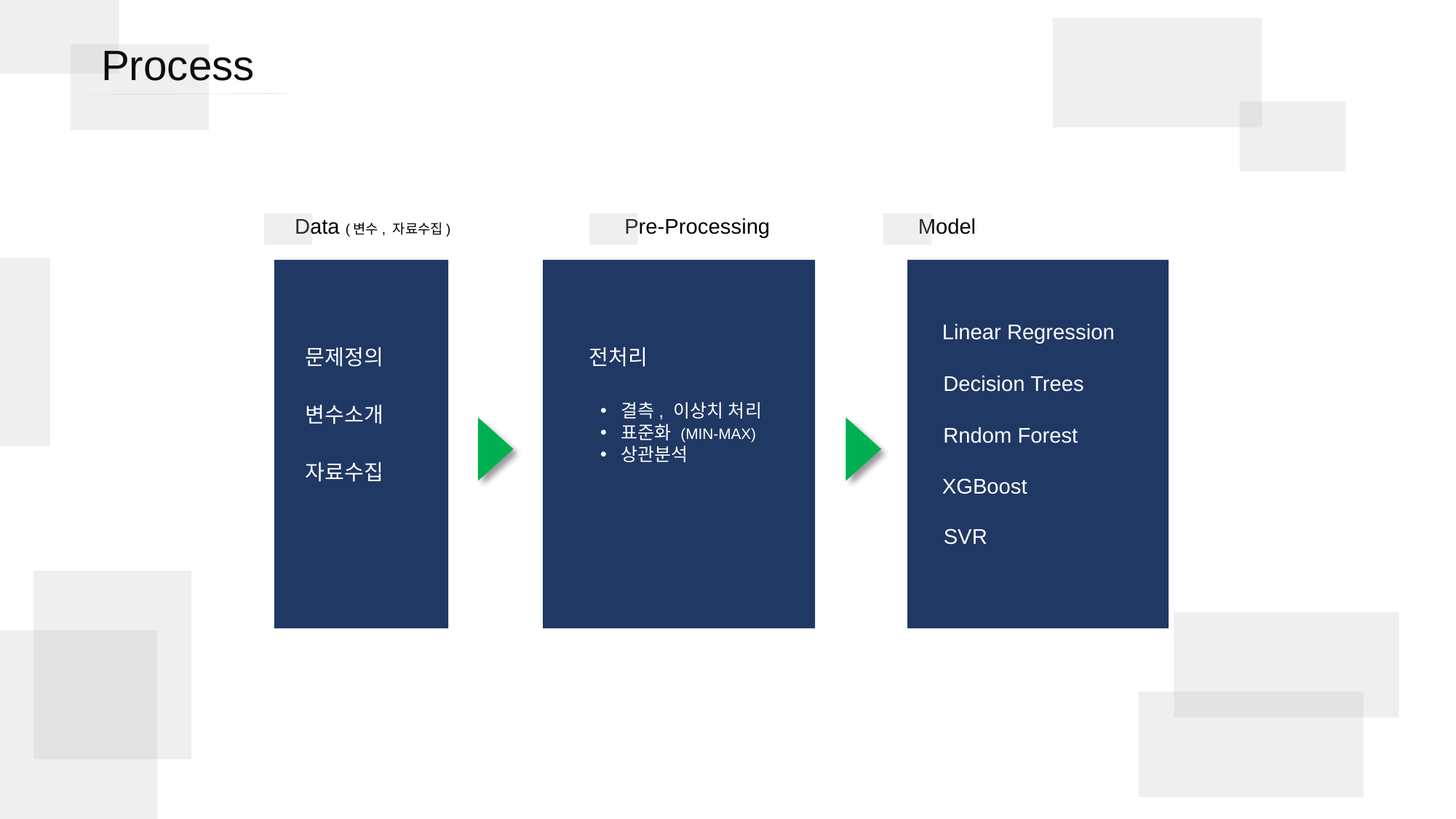

Process

Data (변수, 자료수집)
Pre-Processing
Model

Linear Regression
전처리
문제정의
Decision Trees
결측, 이상치 처리
표준화 (MIN-MAX)
상관분석
변수소개
Rndom Forest

자료수집
XGBoost
SVR